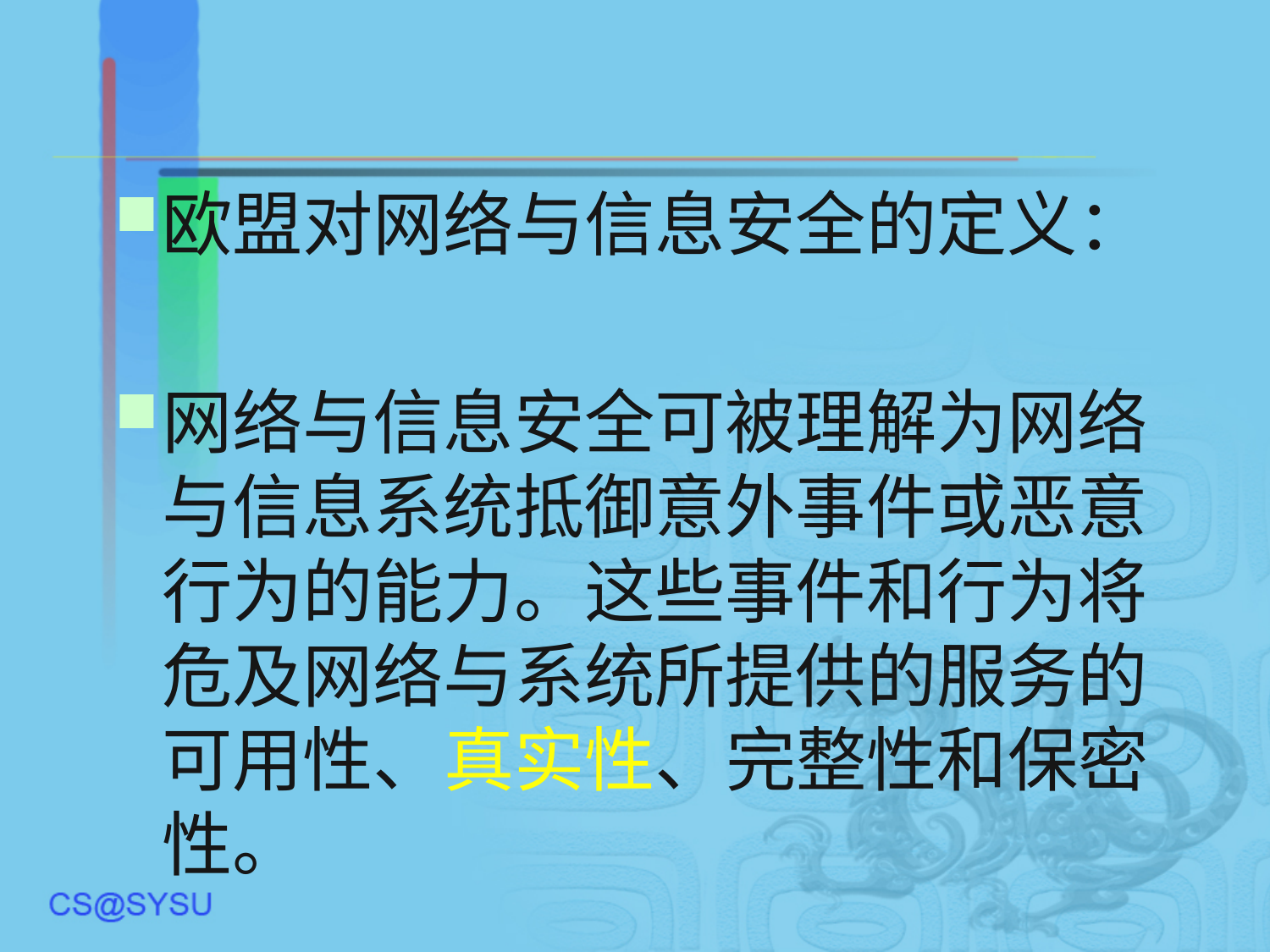

欧盟对网络与信息安全的定义：

网络与信息安全可被理解为网络与信息系统抵御意外事件或恶意行为的能力。这些事件和行为将危及网络与系统所提供的服务的可用性、真实性、完整性和保密性。
11